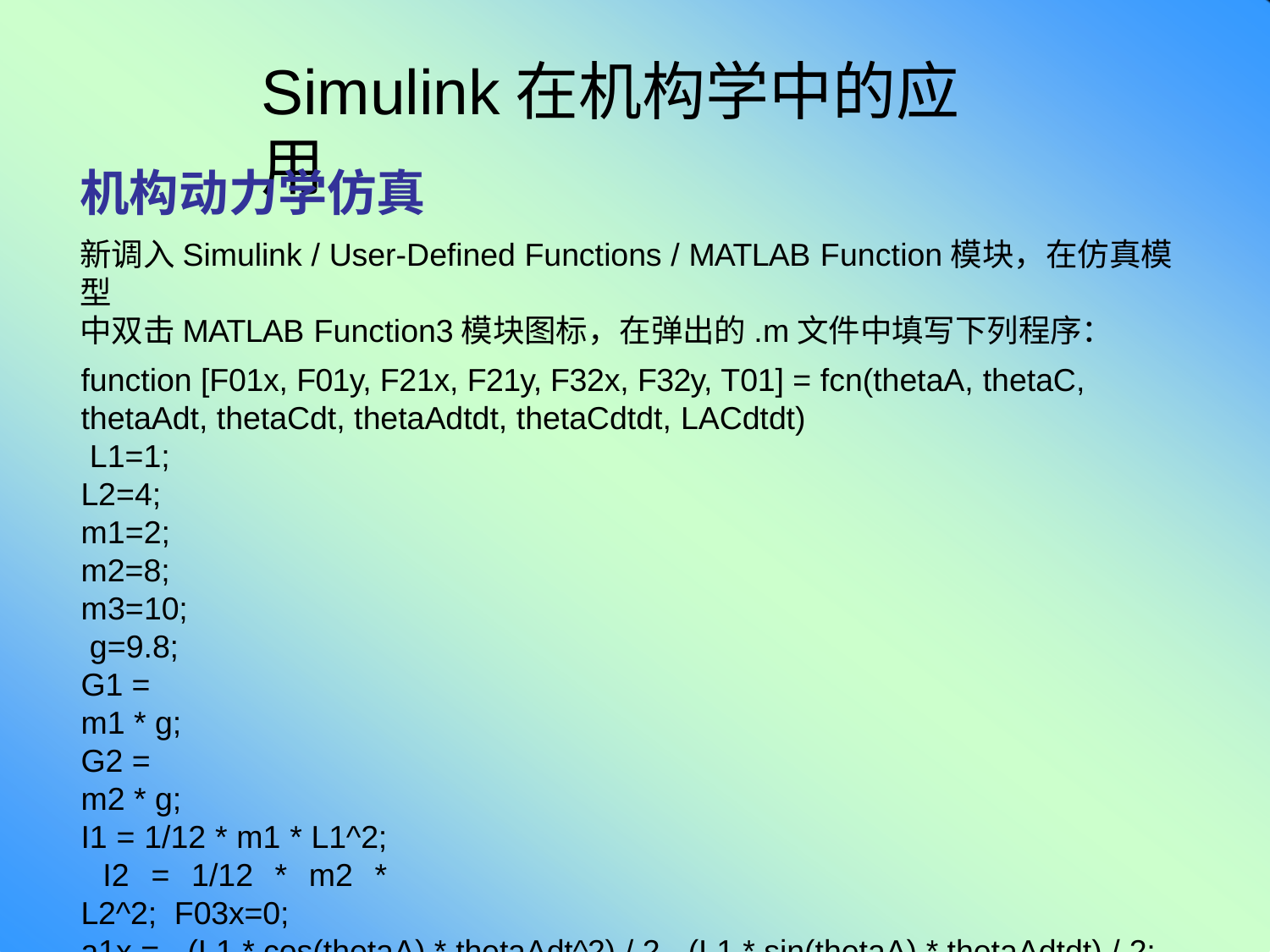

# Simulink在机构学中的应用
机构动力学仿真
新调入Simulink / User-Defined Functions / MATLAB Function模块，在仿真模型
中双击MATLAB Function3模块图标，在弹出的.m文件中填写下列程序：
function [F01x, F01y, F21x, F21y, F32x, F32y, T01] = fcn(thetaA, thetaC,
thetaAdt, thetaCdt, thetaAdtdt, thetaCdtdt, LACdtdt)  L1=1;
L2=4;  m1=2;  m2=8;  m3=10;  g=9.8;
G1 = m1 * g;
G2 = m2 * g;
I1 = 1/12 * m1 * L1^2;  I2 = 1/12 * m2 * L2^2;  F03x=0;
a1x = - (L1 * cos(thetaA) * thetaAdt^2) / 2 - (L1 * sin(thetaA) * thetaAdtdt) / 2;  a1y = (L1 * cos(thetaA) * thetaAdtdt) / 2 - (L1 * sin(thetaA) * thetaAdt^2) / 2;  alpha1 = thetaAdtdt;